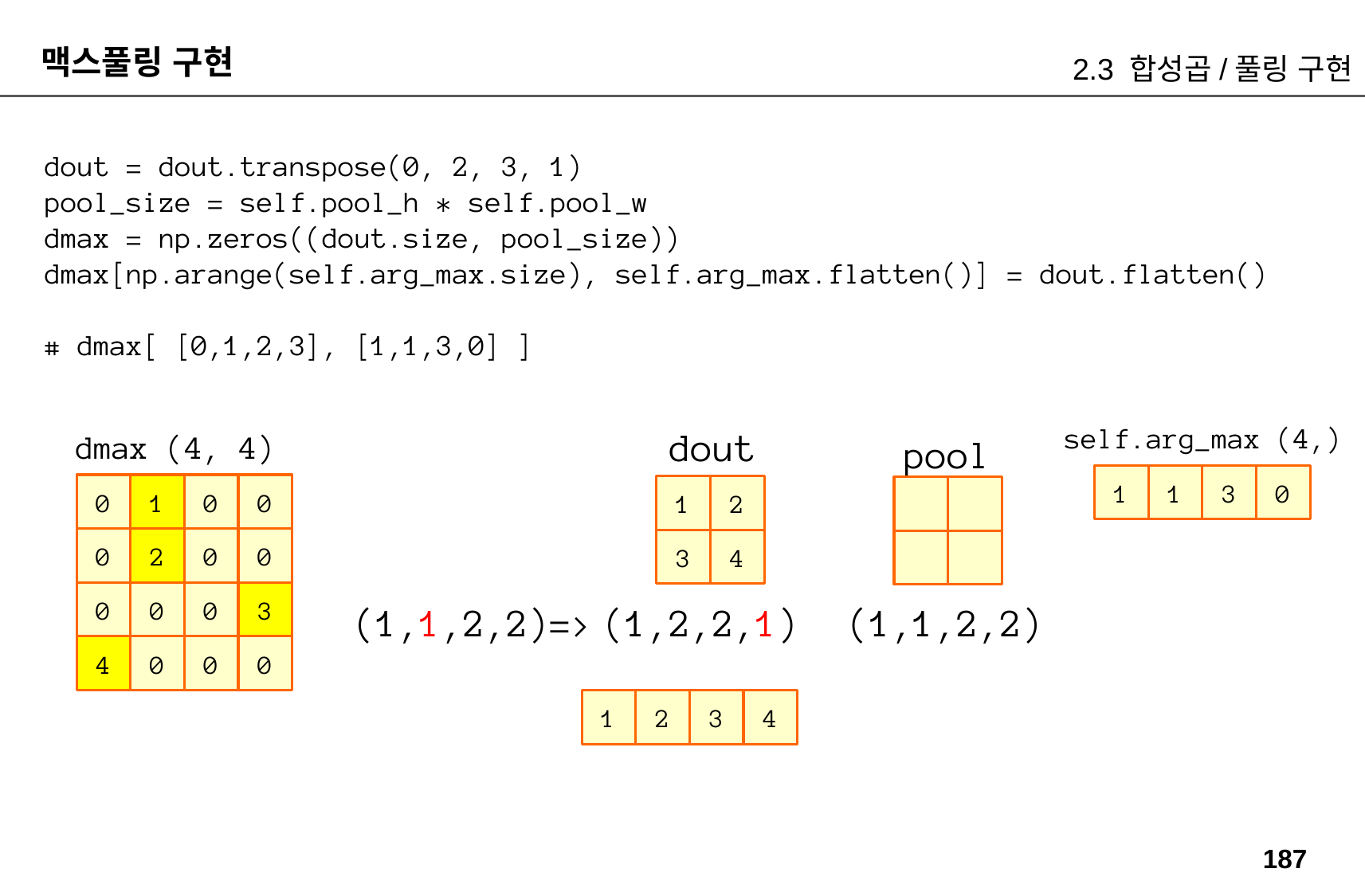

맥스풀링 구현
2.3 합성곱/풀링 구현
dout = dout.transpose(0, 2, 3, 1)
pool_size = self.pool_h * self.pool_w
dmax = np.zeros((dout.size, pool_size))
dmax[np.arange(self.arg_max.size), self.arg_max.flatten()] = dout.flatten()

# dmax[ [0,1,2,3], [1,1,3,0] ]

self.arg_max (4,)
dout
dmax (4, 4)
pool
3
0
1
1
0
1
0
0
1
2

0
2
0
0
3
4

0
0
0
3
(1,1,2,2)=>
(1,2,2,1)
(1,1,2,2)
4
0
0
0
1
2
3
4